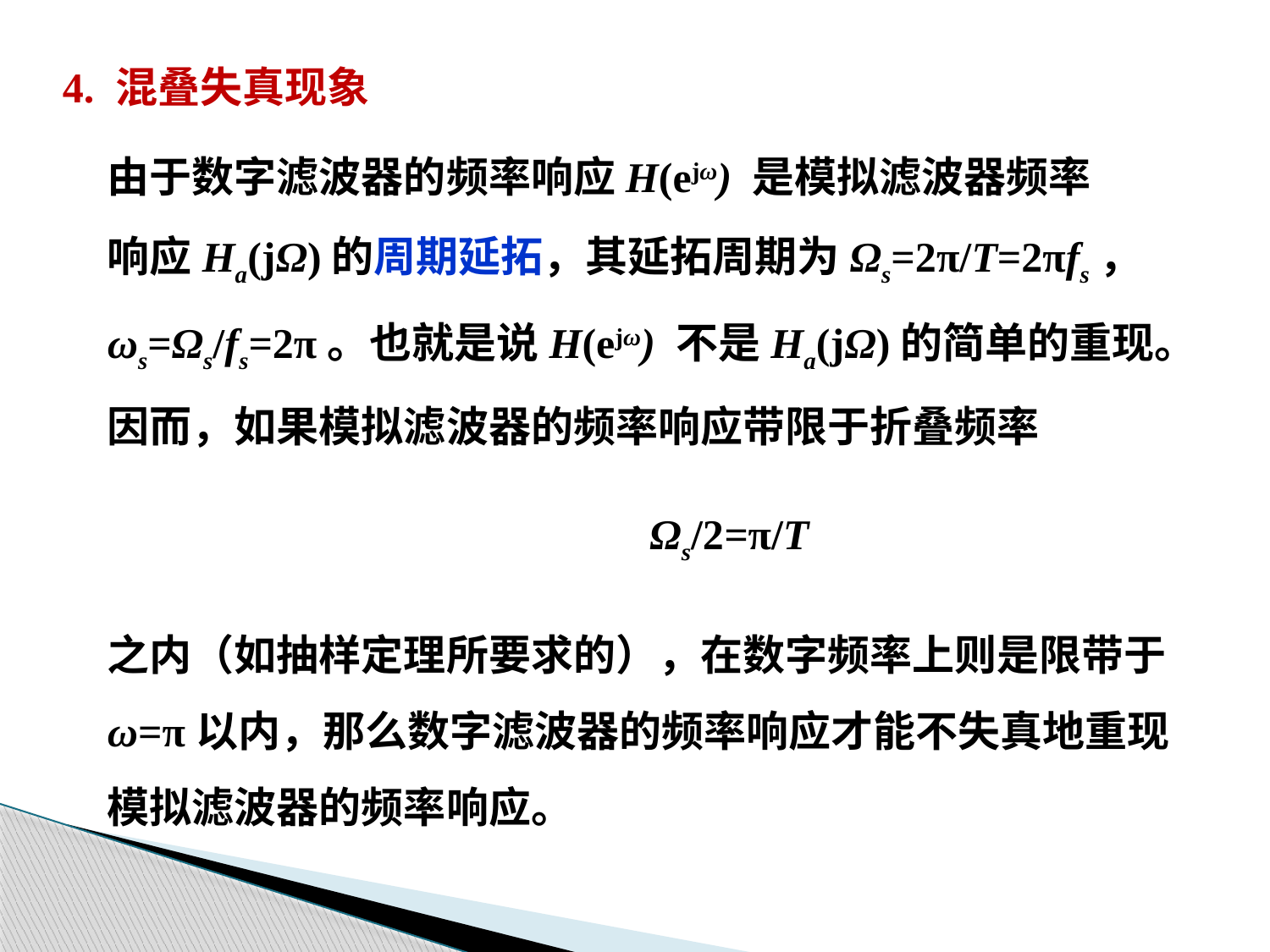

4. 混叠失真现象
由于数字滤波器的频率响应H(ejω) 是模拟滤波器频率
响应Ha(jΩ)的周期延拓，其延拓周期为Ωs=2π/T=2πfs，
ωs=Ωs/fs=2π。也就是说H(ejω) 不是Ha(jΩ)的简单的重现。
因而，如果模拟滤波器的频率响应带限于折叠频率

之内（如抽样定理所要求的），在数字频率上则是限带于
ω=π以内，那么数字滤波器的频率响应才能不失真地重现
模拟滤波器的频率响应。
Ωs/2=π/T